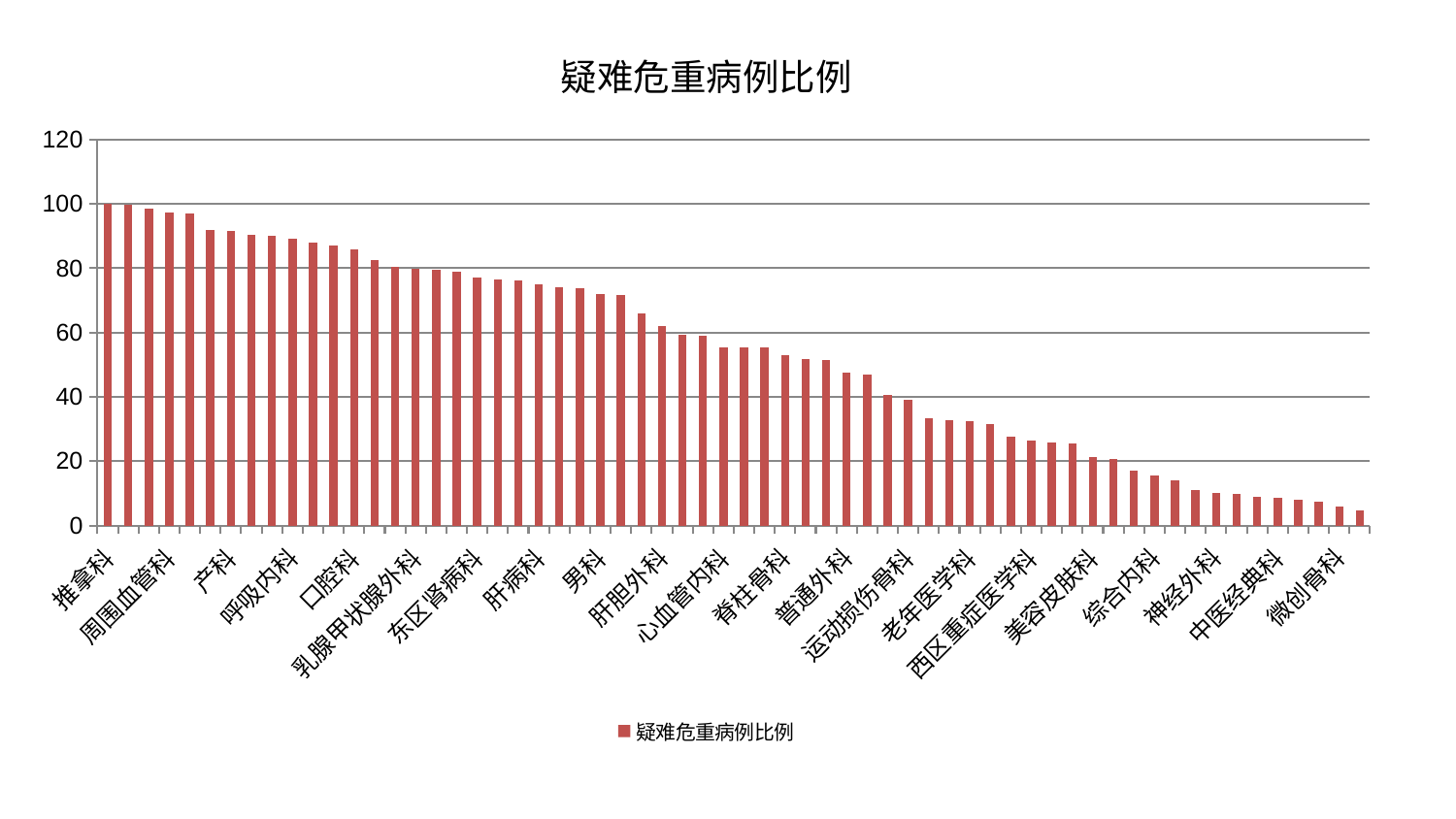

### Chart: 疑难危重病例比例

| Category | 疑难危重病例比例 |
|---|---|
| 推拿科 | 100.0 |
| 胸外科 | 99.60066700611382 |
| 泌尿外科 | 98.50073487587052 |
| 周围血管科 | 97.28513325812 |
| 显微骨科 | 96.97553139780621 |
| 内分泌科 | 92.04760561040284 |
| 产科 | 91.74373232440239 |
| 眼科 | 90.49256894867693 |
| 妇科 | 90.14047454967 |
| 呼吸内科 | 89.10329584172146 |
| 骨科 | 87.9866752341974 |
| 心病二科 | 87.16624909881313 |
| 口腔科 | 85.96797716025225 |
| 脑病一科 | 82.67598010527745 |
| 肿瘤内科 | 80.4615582191989 |
| 乳腺甲状腺外科 | 79.73074356821284 |
| 创伤骨科 | 79.68273086617411 |
| 身心医学科 | 78.82366952759172 |
| 东区肾病科 | 77.10476074603343 |
| 妇科妇二科合并 | 76.55525576372499 |
| 小儿骨科 | 76.31388181092728 |
| 肝病科 | 74.9775360716047 |
| 医院 | 74.03143952495886 |
| 小儿推拿科 | 73.68702060210904 |
| 男科 | 71.88886764342722 |
| 治未病中心 | 71.55195963674954 |
| 血液科 | 66.08530121645839 |
| 肝胆外科 | 62.164893828458084 |
| 重症医学科 | 59.24476957619873 |
| 风湿病科 | 58.8669677936702 |
| 心血管内科 | 55.51137578421067 |
| 东区重症医学科 | 55.481710998080516 |
| 关节骨科 | 55.39069457392243 |
| 脊柱骨科 | 53.099600892847185 |
| 针灸科 | 51.878493439490526 |
| 脑病三科 | 51.594802601430175 |
| 普通外科 | 47.58261328490722 |
| 中医外治中心 | 46.80775078855745 |
| 脑病二科 | 40.45693625325647 |
| 运动损伤骨科 | 39.12990918306618 |
| 神经内科 | 33.27774313712836 |
| 脾胃科消化科合并 | 32.67545512800256 |
| 老年医学科 | 32.55165740374327 |
| 肾病科 | 31.471814747488324 |
| 儿科 | 27.519912659952368 |
| 西区重症医学科 | 26.458220006812844 |
| 妇二科 | 25.673050820191673 |
| 肾脏内科 | 25.542660226441352 |
| 美容皮肤科 | 21.14207122656222 |
| 肛肠科 | 20.813014525376058 |
| 心病三科 | 17.12822694114867 |
| 综合内科 | 15.640703946881162 |
| 消化内科 | 14.064455221612501 |
| 脾胃病科 | 11.043737270796258 |
| 神经外科 | 9.994320199881336 |
| 心病一科 | 9.771646835142588 |
| 康复科 | 9.006881279724924 |
| 中医经典科 | 8.665486420239805 |
| 心病四科 | 7.845353368905212 |
| 皮肤科 | 7.437187718801641 |
| 微创骨科 | 5.859472272482939 |
| 耳鼻喉科 | 4.807060370870069 |
97